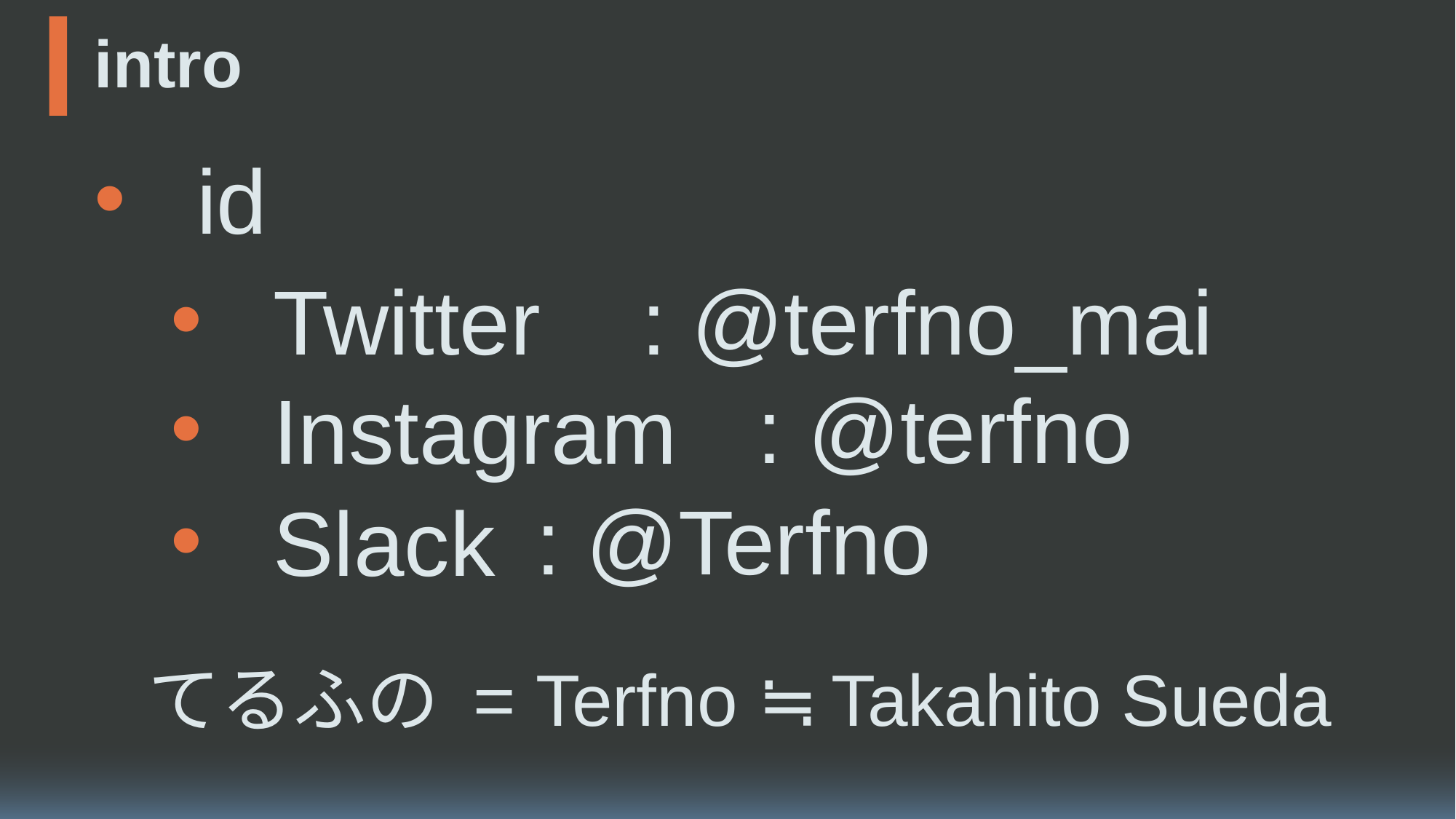

name
# intro
id
: @terfno_mai
Twitter
: @terfno
Instagram
: @Terfno
Slack
てるふの = Terfno ≒ Takahito Sueda
hobby
like & dislike
contact